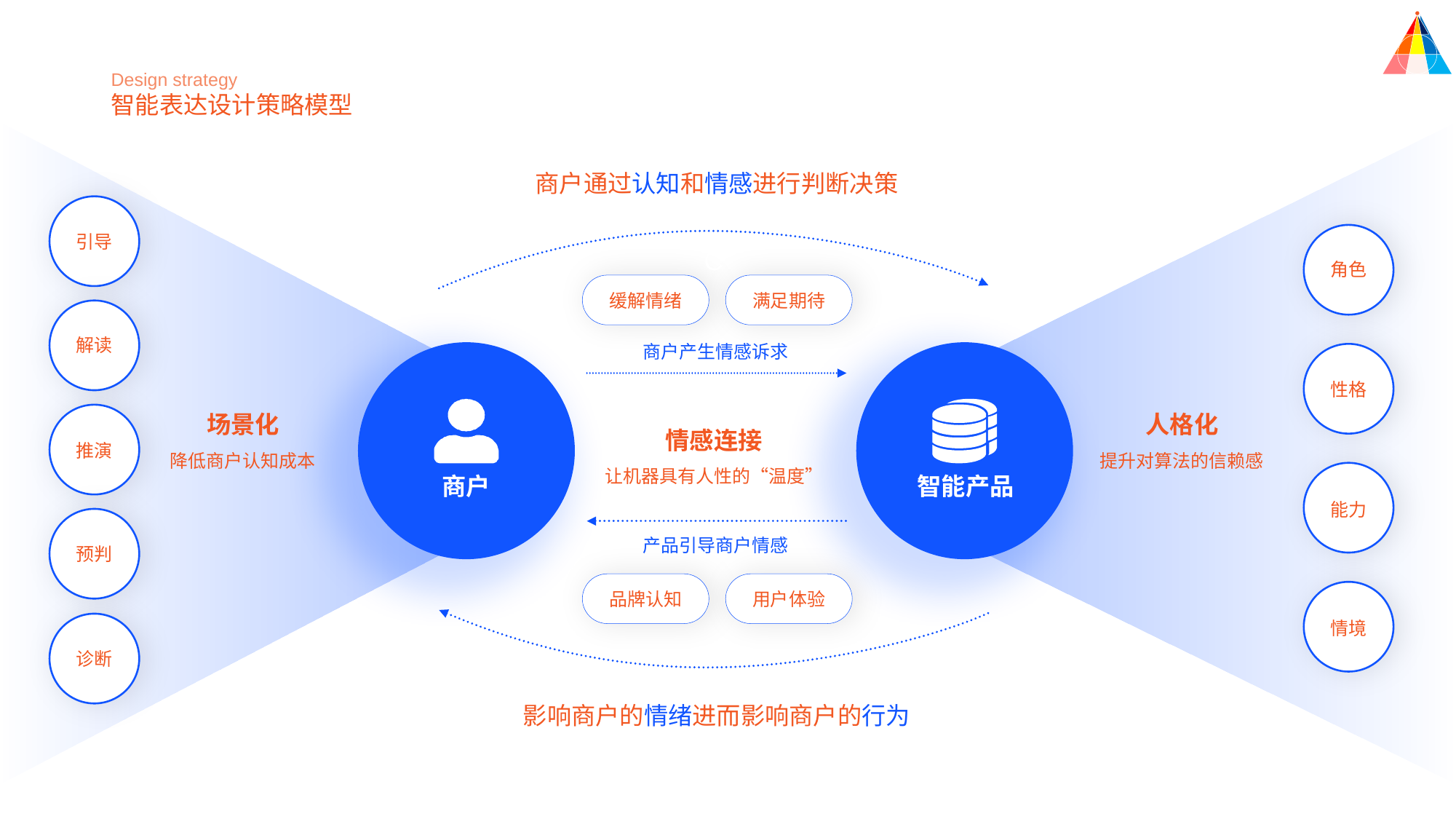

Design strategy
智能表达设计策略模型
商户通过认知和情感进行判断决策

引导
C

角色

缓解情绪
满足期待

解读
商户产生情感诉求

性格
场景化
降低商户认知成本
人格化
提升对算法的信赖感

情感连接
让机器具有人性的“温度”
推演

商户
智能产品
能力

产品引导商户情感
预判

品牌认知
用户体验

情境

诊断
影响商户的情绪进而影响商户的行为